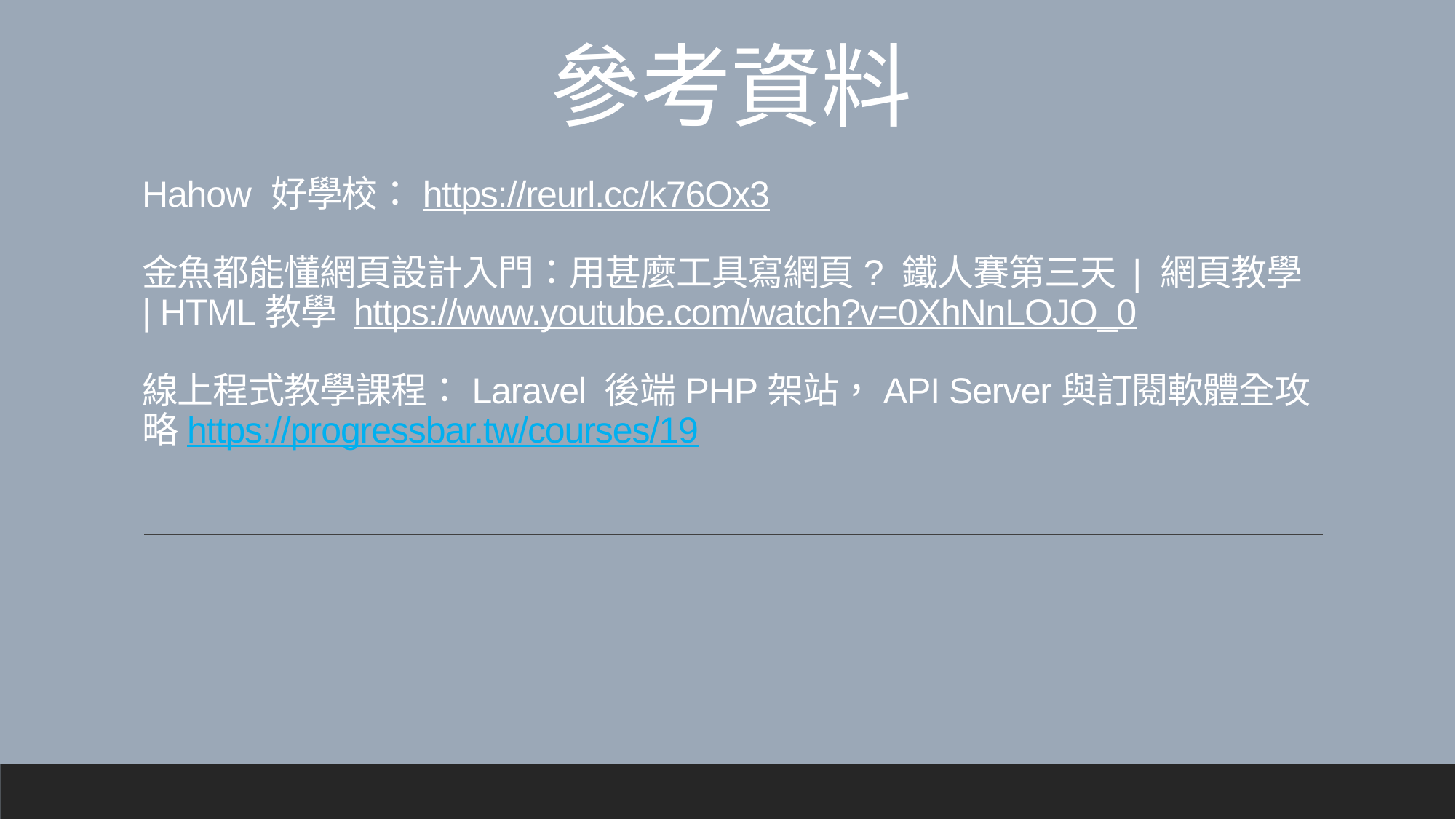

參考資料
# Hahow 好學校：https://reurl.cc/k76Ox3 金魚都能懂網頁設計入門：用甚麼工具寫網頁? 鐵人賽第三天 | 網頁教學 | HTML教學 https://www.youtube.com/watch?v=0XhNnLOJO_0 線上程式教學課程：Laravel 後端PHP架站，API Server與訂閱軟體全攻略https://progressbar.tw/courses/19